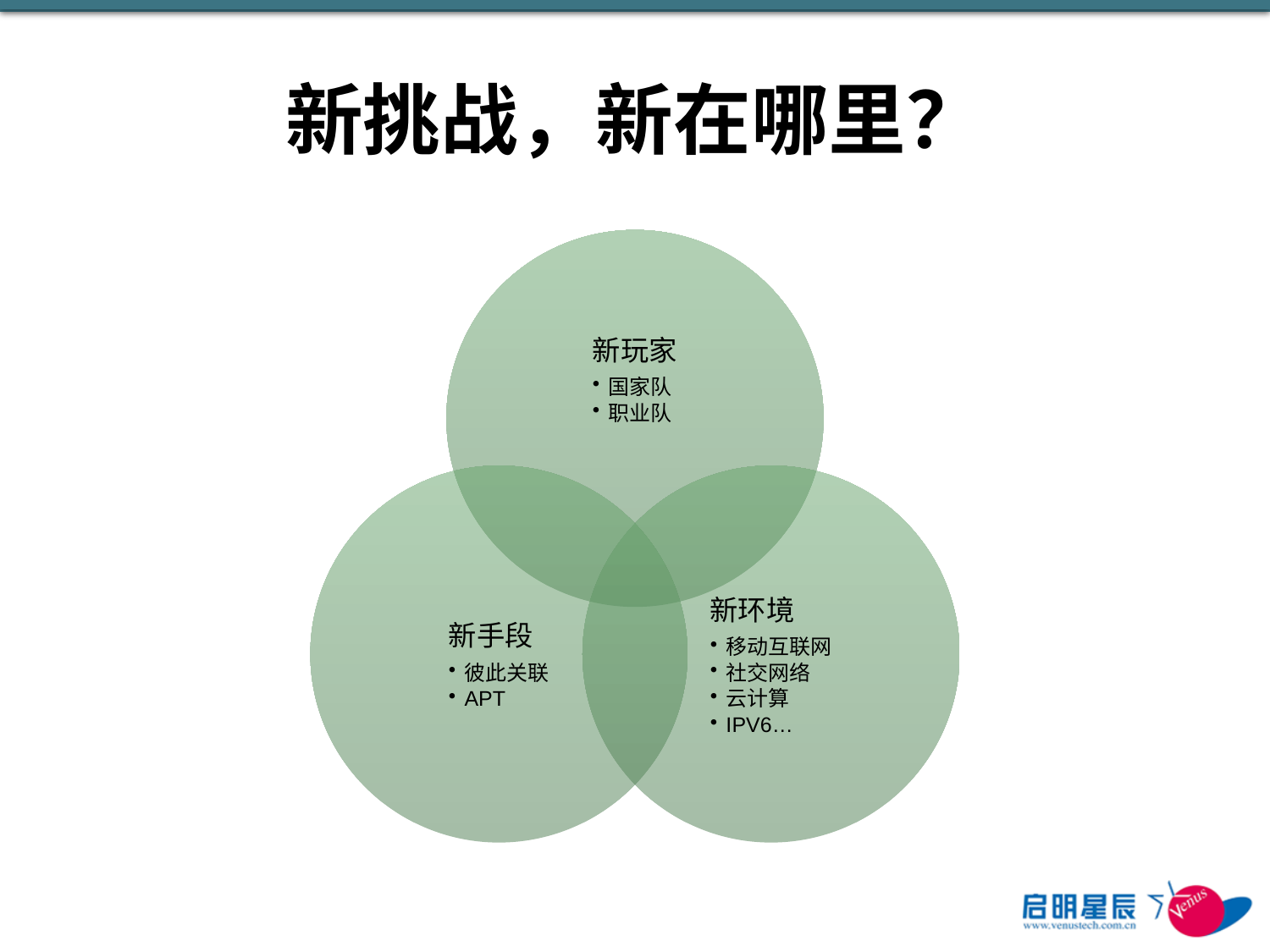

# 新挑战，新在哪里？
新玩家
国家队
职业队
新环境
移动互联网
社交网络
云计算
IPV6…
新手段
彼此关联
APT